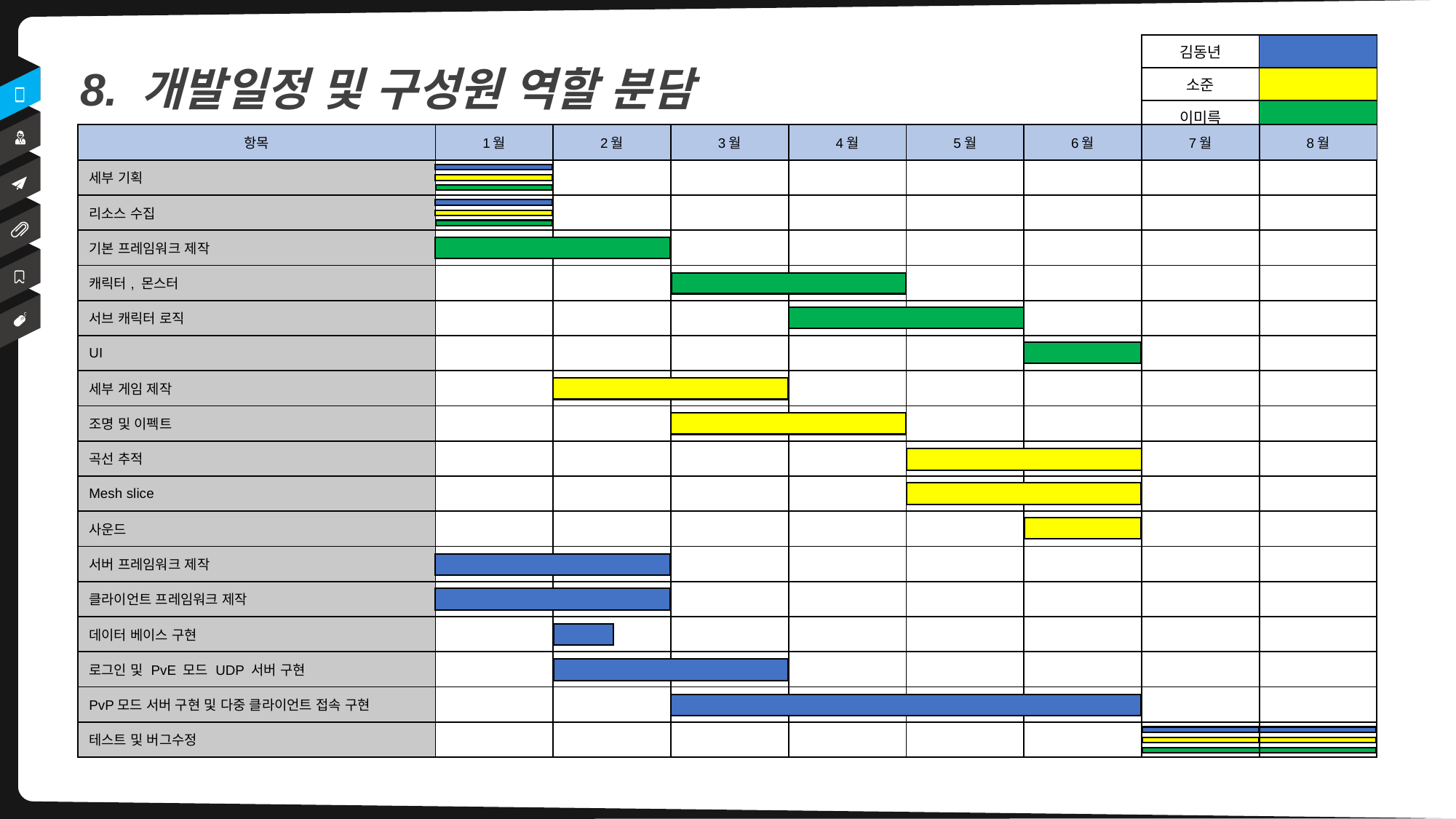

8. 개발일정 및 구성원 역할 분담
| 김동년 |  |
| --- | --- |
| 소준 |  |
| 이미륵 |  |

| 항목 | 1월 | 2월 | 3월 | 4월 | 5월 | 6월 | 7월 | 8월 |
| --- | --- | --- | --- | --- | --- | --- | --- | --- |
| 세부 기획 |  |  |  |  |  |  |  |  |
| 리소스 수집 |  |  |  |  |  |  |  |  |
| 기본 프레임워크 제작 |  |  |  |  |  |  |  |  |
| 캐릭터, 몬스터 |  |  |  |  |  |  |  |  |
| 서브 캐릭터 로직 |  |  |  |  |  |  |  |  |
| UI |  |  |  |  |  |  |  |  |
| 세부 게임 제작 |  |  |  |  |  |  |  |  |
| 조명 및 이펙트 |  |  |  |  |  |  |  |  |
| 곡선 추적 |  |  |  |  |  |  |  |  |
| Mesh slice |  |  |  |  |  |  |  |  |
| 사운드 |  |  |  |  |  |  |  |  |
| 서버 프레임워크 제작 |  |  |  |  |  |  |  |  |
| 클라이언트 프레임워크 제작 |  |  |  |  |  |  |  |  |
| 데이터 베이스 구현 |  |  |  |  |  |  |  |  |
| 로그인 및 PvE 모드 UDP 서버 구현 |  |  |  |  |  |  |  |  |
| PvP모드 서버 구현 및 다중 클라이언트 접속 구현 |  |  |  |  |  |  |  |  |
| 테스트 및 버그수정 |  |  |  |  |  |  |  |  |